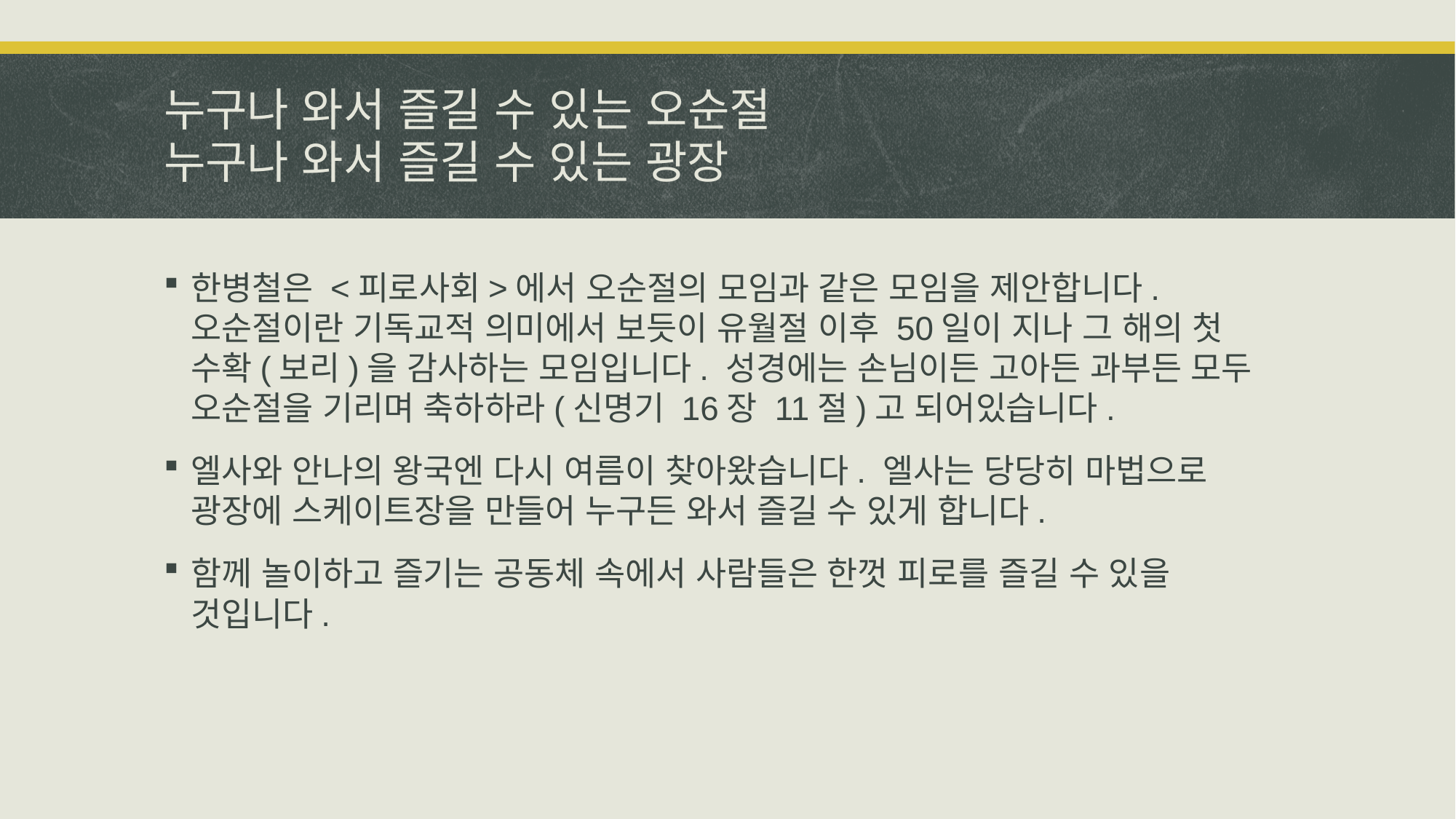

# 누구나 와서 즐길 수 있는 오순절 누구나 와서 즐길 수 있는 광장
한병철은 <피로사회>에서 오순절의 모임과 같은 모임을 제안합니다. 오순절이란 기독교적 의미에서 보듯이 유월절 이후 50일이 지나 그 해의 첫 수확(보리)을 감사하는 모임입니다. 성경에는 손님이든 고아든 과부든 모두 오순절을 기리며 축하하라(신명기 16장 11절)고 되어있습니다.
엘사와 안나의 왕국엔 다시 여름이 찾아왔습니다. 엘사는 당당히 마법으로 광장에 스케이트장을 만들어 누구든 와서 즐길 수 있게 합니다.
함께 놀이하고 즐기는 공동체 속에서 사람들은 한껏 피로를 즐길 수 있을 것입니다.